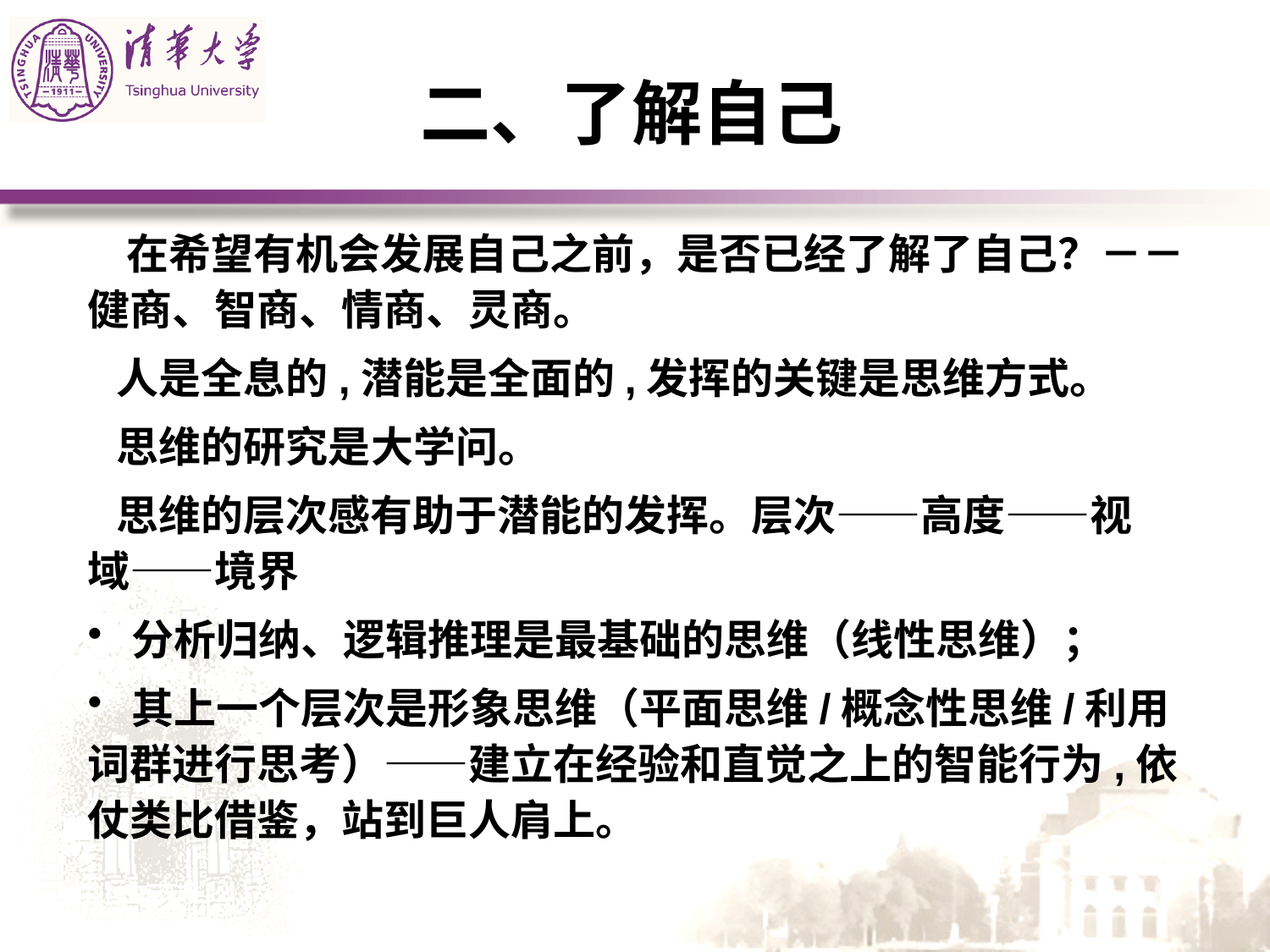

# 二、了解自己
   在希望有机会发展自己之前，是否已经了解了自己？－－健商、智商、情商、灵商。
  人是全息的,潜能是全面的,发挥的关键是思维方式。
  思维的研究是大学问。
  思维的层次感有助于潜能的发挥。层次――高度――视域――境界
  分析归纳、逻辑推理是最基础的思维（线性思维）；
  其上一个层次是形象思维（平面思维/概念性思维/利用词群进行思考）――建立在经验和直觉之上的智能行为,依仗类比借鉴，站到巨人肩上。